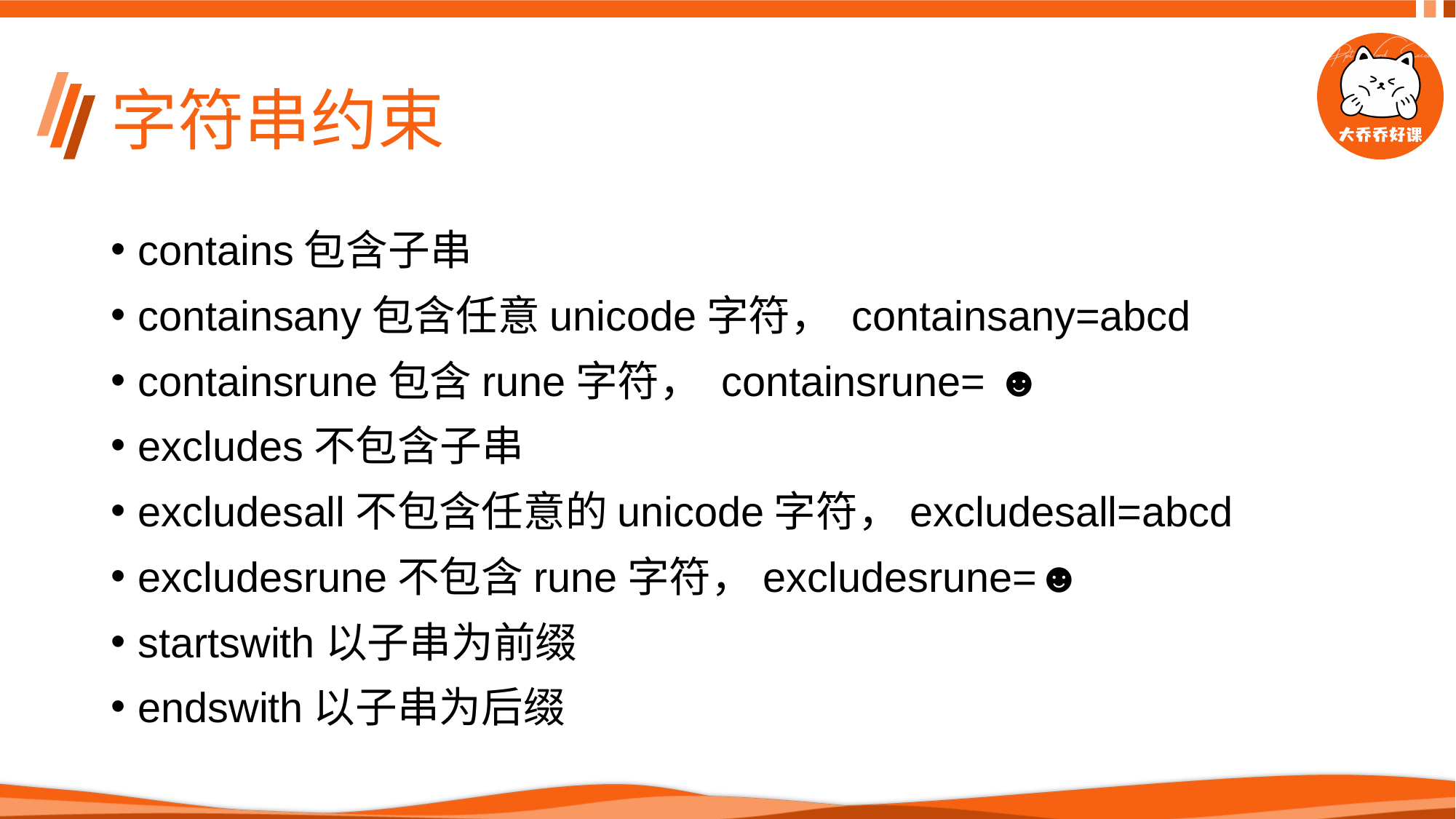

# 字符串约束
contains包含子串
containsany包含任意unicode字符， containsany=abcd
containsrune包含rune字符， containsrune= ☻
excludes不包含子串
excludesall不包含任意的unicode字符，excludesall=abcd
excludesrune不包含rune字符，excludesrune=☻
startswith以子串为前缀
endswith以子串为后缀